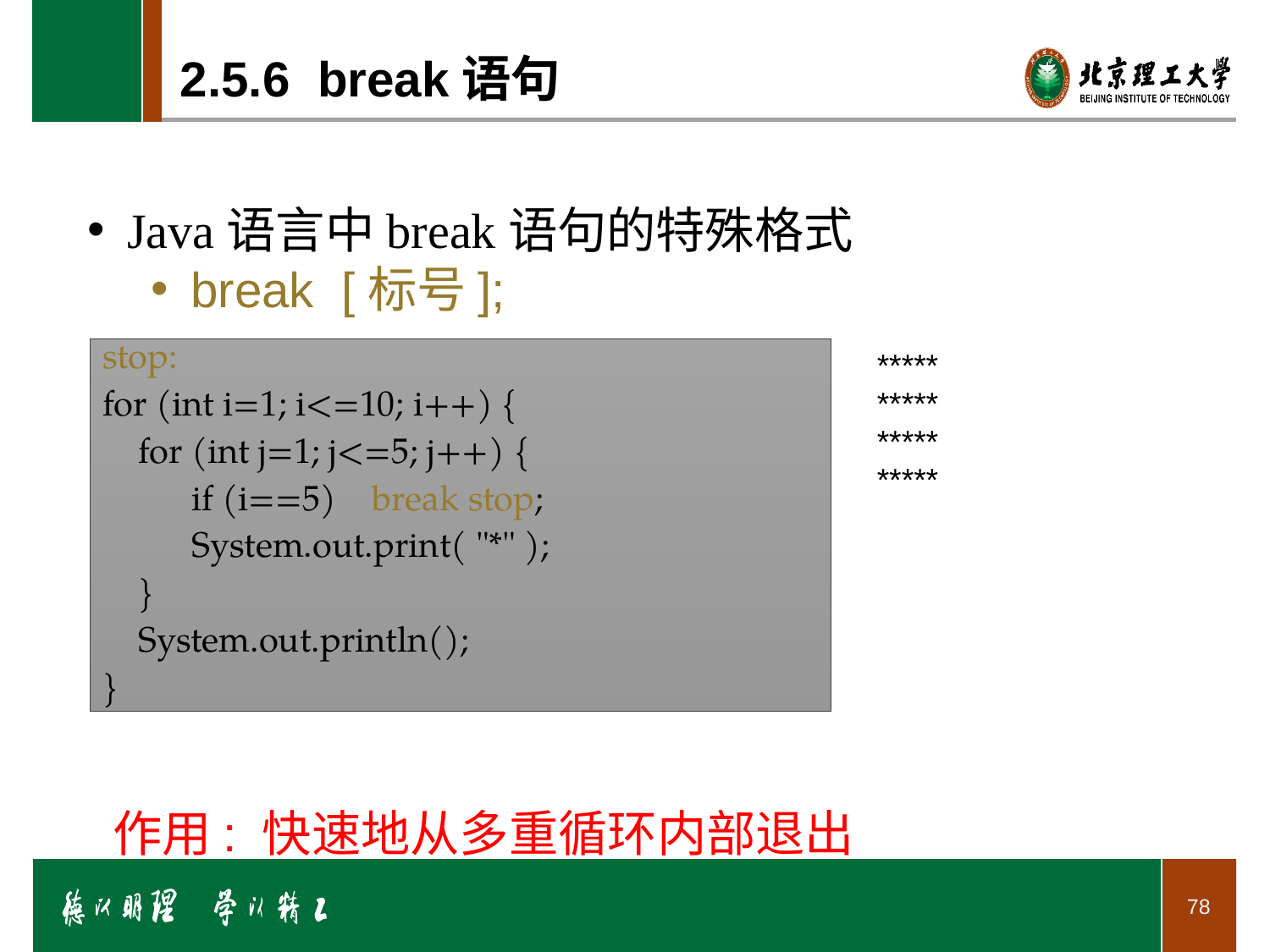

# 2.5.6  break语句
Java语言中break语句的特殊格式
break  [标号];
*****
*****
*****
*****
stop:
for (int i=1; i<=10; i++) {
    for (int j=1; j<=5; j++) {
          if (i==5)    break stop;
          System.out.print( "*" );
    }
    System.out.println();
}
作用: 快速地从多重循环内部退出